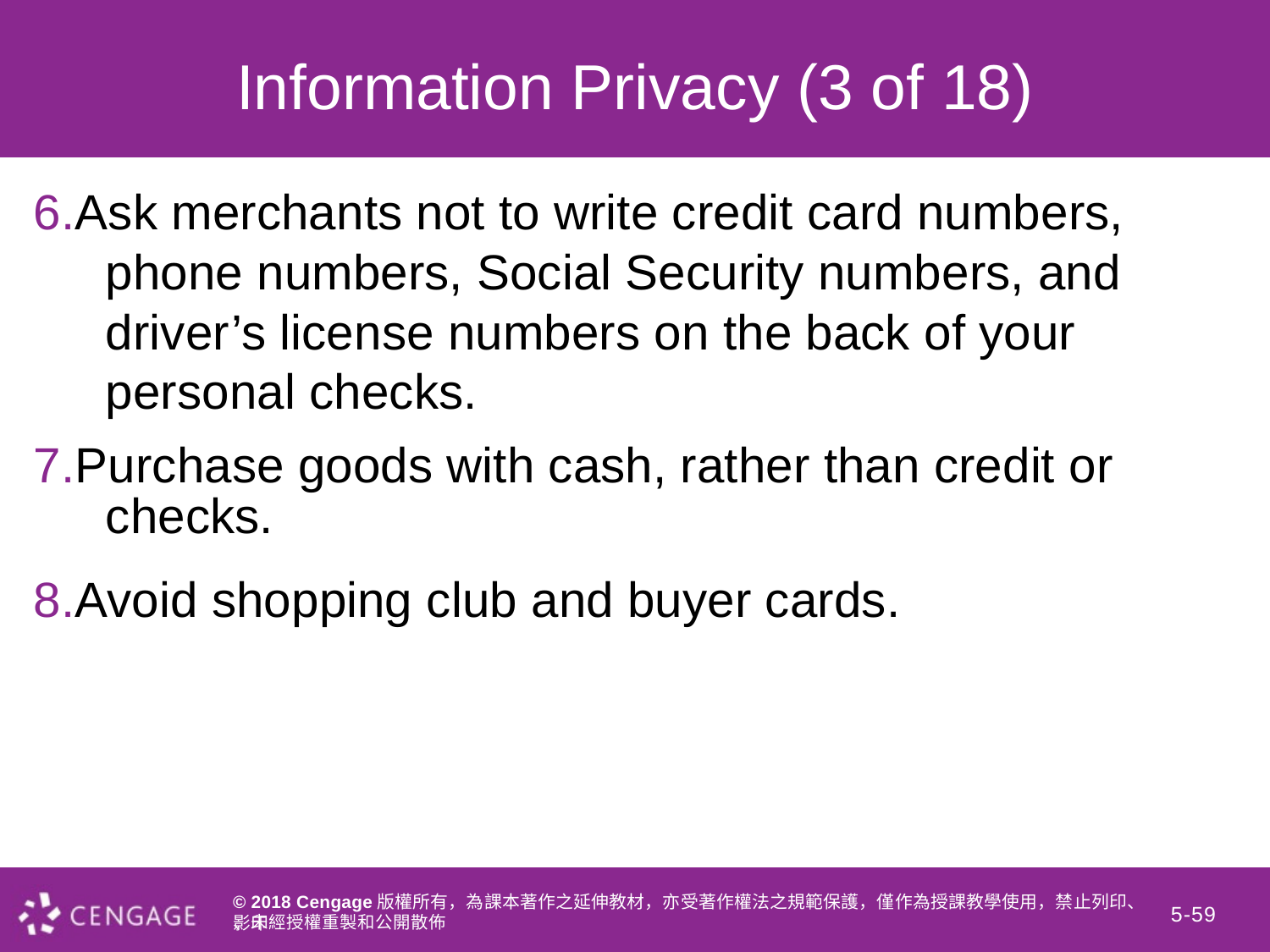

Information Privacy (3 of 18)
6.Ask merchants not to write credit card numbers,
phone numbers, Social Security numbers, and driver’s license numbers on the back of your personal checks.
7.Purchase goods with cash, rather than credit or
checks.
8.Avoid shopping club and buyer cards.

© 2018 Cengage版權所有，為課本著作之延伸教材，亦受著作權法之規範保護，僅作為授課教學使用，禁止列印、影印
5-59
、未經授權重製和公開散佈